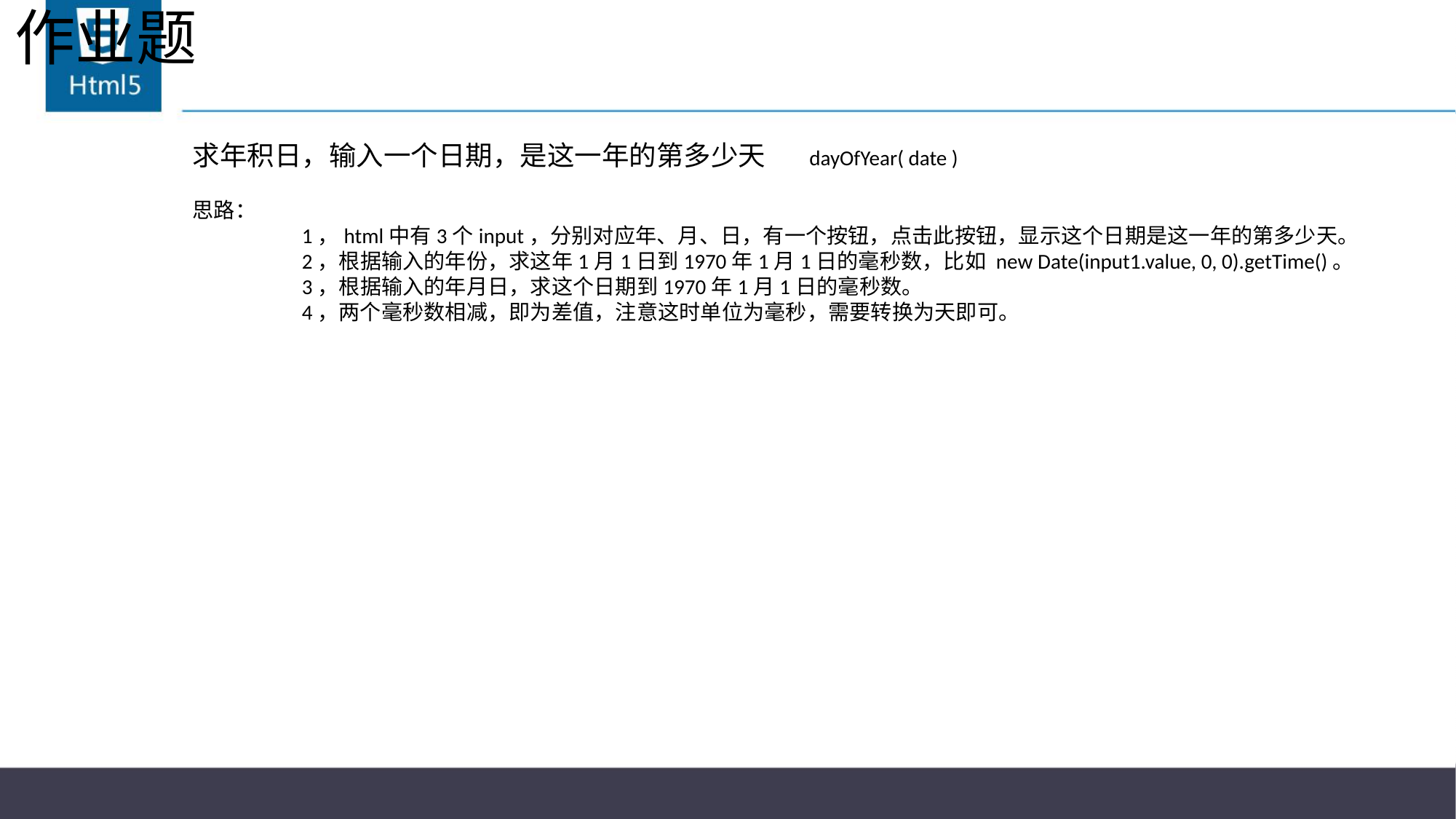

# 作业题
求年积日，输入一个日期，是这一年的第多少天      dayOfYear( date )

思路：
	1，html中有3个input，分别对应年、月、日，有一个按钮，点击此按钮，显示这个日期是这一年的第多少天。
	2，根据输入的年份，求这年1月1日到1970年1月1日的毫秒数，比如 new Date(input1.value, 0, 0).getTime()。
	3，根据输入的年月日，求这个日期到1970年1月1日的毫秒数。
	4，两个毫秒数相减，即为差值，注意这时单位为毫秒，需要转换为天即可。